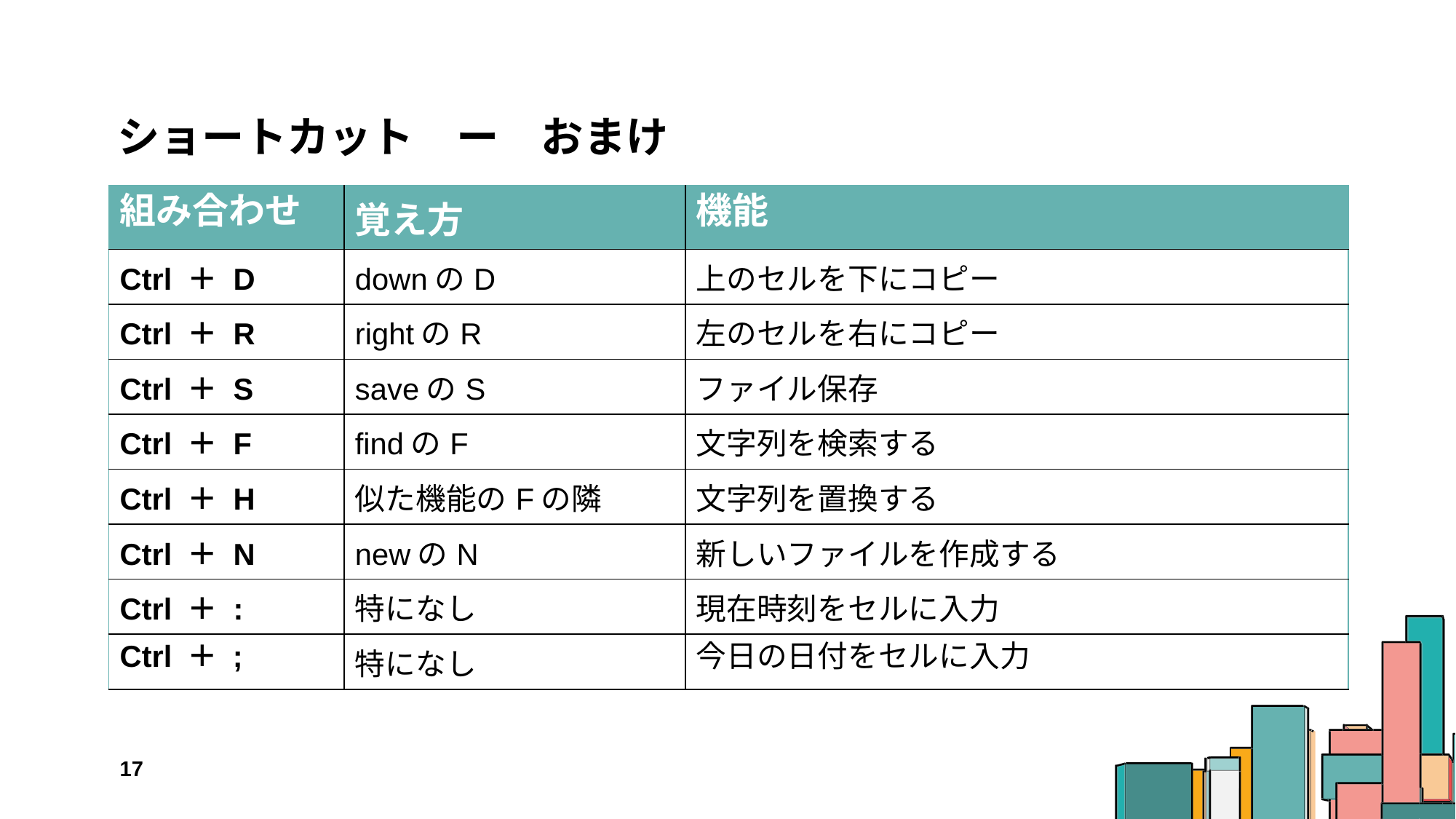

# ショートカット　ー　おまけ
| 組み合わせ | 覚え方 | 機能 |
| --- | --- | --- |
| Ctrl ＋ D | downのD | 上のセルを下にコピー |
| Ctrl ＋ R | rightのR | 左のセルを右にコピー |
| Ctrl ＋ S | saveのS | ファイル保存 |
| Ctrl ＋ F | findのF | 文字列を検索する |
| Ctrl ＋ H | 似た機能のFの隣 | 文字列を置換する |
| Ctrl ＋ N | newのN | 新しいファイルを作成する |
| Ctrl ＋ : | 特になし | 現在時刻をセルに入力 |
| Ctrl ＋ ; | 特になし | 今日の日付をセルに入力 |
17